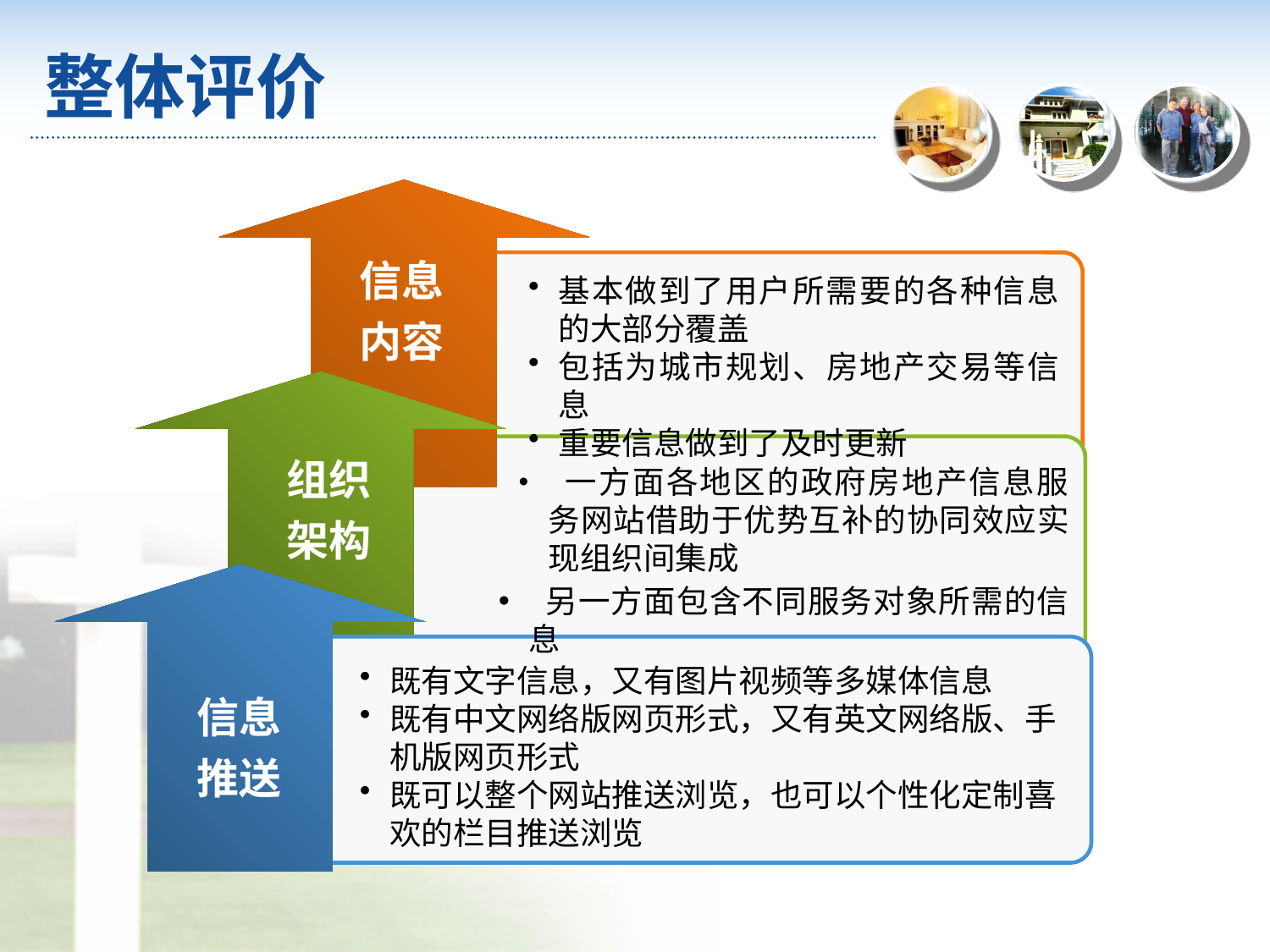

# 整体评价

信息内容

基本做到了用户所需要的各种信息的大部分覆盖
包括为城市规划、房地产交易等信息
重要信息做到了及时更新

组织架构

 一方面各地区的政府房地产信息服务网站借助于优势互补的协同效应实现组织间集成

 另一方面包含不同服务对象所需的信息

既有文字信息，又有图片视频等多媒体信息
既有中文网络版网页形式，又有英文网络版、手机版网页形式
既可以整个网站推送浏览，也可以个性化定制喜欢的栏目推送浏览
信息推送